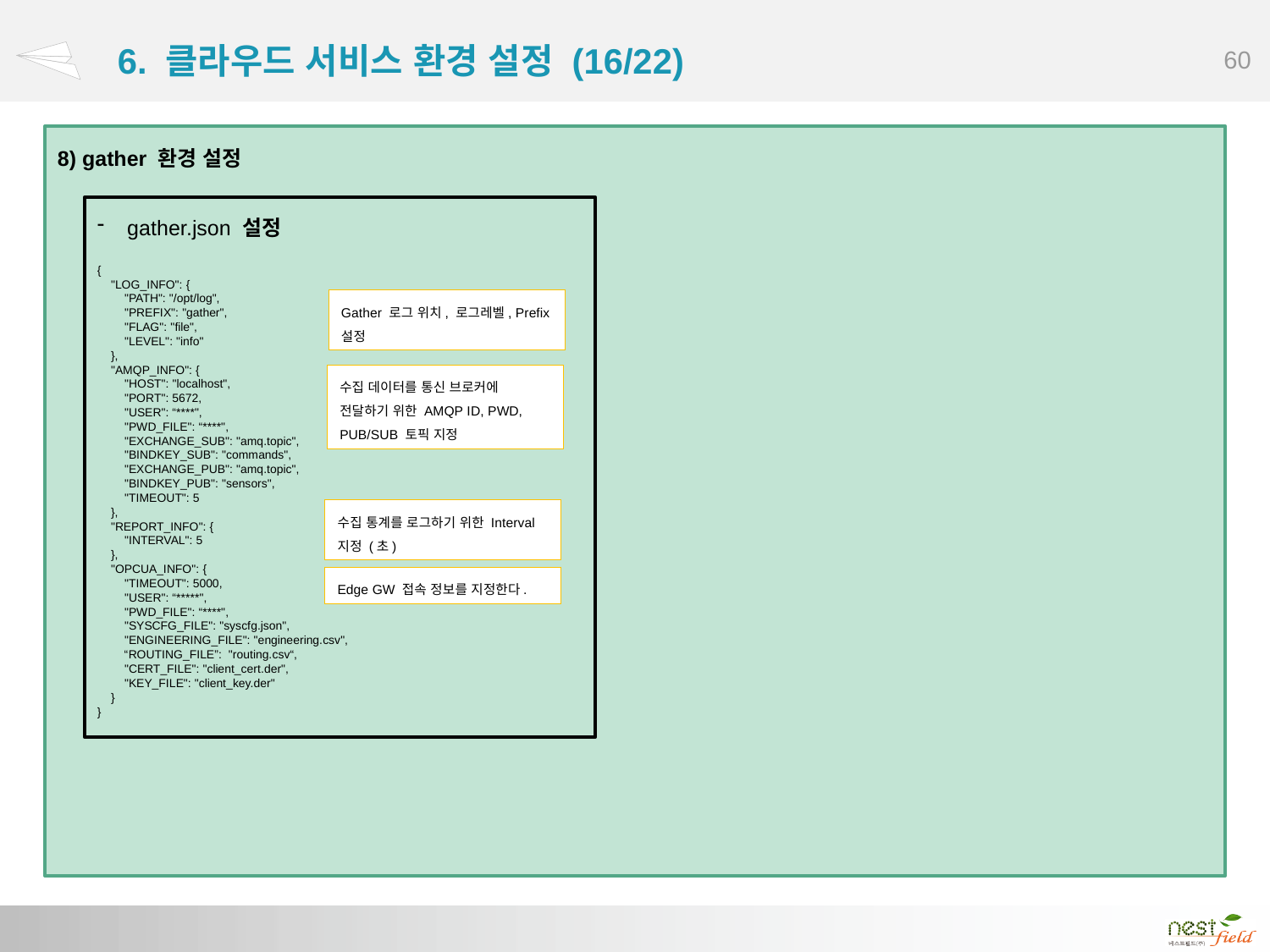

# 6. 클라우드 서비스 환경 설정 (16/22)

8) gather 환경 설정
gather.json 설정

{
    "LOG_INFO": {
        "PATH": "/opt/log",
        "PREFIX": "gather",
        "FLAG": "file",
        "LEVEL": "info"
    },
    "AMQP_INFO": {
        "HOST": "localhost",
        "PORT": 5672,
        "USER": “****",
        "PWD_FILE": “****",
        "EXCHANGE_SUB": "amq.topic",
        "BINDKEY_SUB": "commands",
        "EXCHANGE_PUB": "amq.topic",
        "BINDKEY_PUB": "sensors",
        "TIMEOUT": 5
    },
    "REPORT_INFO": {
        "INTERVAL": 5
    },
    "OPCUA_INFO": {
        "TIMEOUT": 5000,
        "USER": “*****",
        "PWD_FILE": “****",
        "SYSCFG_FILE": "syscfg.json",
        "ENGINEERING_FILE": "engineering.csv",
        “ROUTING_FILE”:  "routing.csv“,
        "CERT_FILE": "client_cert.der",
        "KEY_FILE": "client_key.der"
    }
}
Gather 로그 위치, 로그레벨, Prefix 설정
수집 데이터를 통신 브로커에 전달하기 위한 AMQP ID, PWD, PUB/SUB 토픽 지정
수집 통계를 로그하기 위한 Interval 지정 (초)
Edge GW 접속 정보를 지정한다.